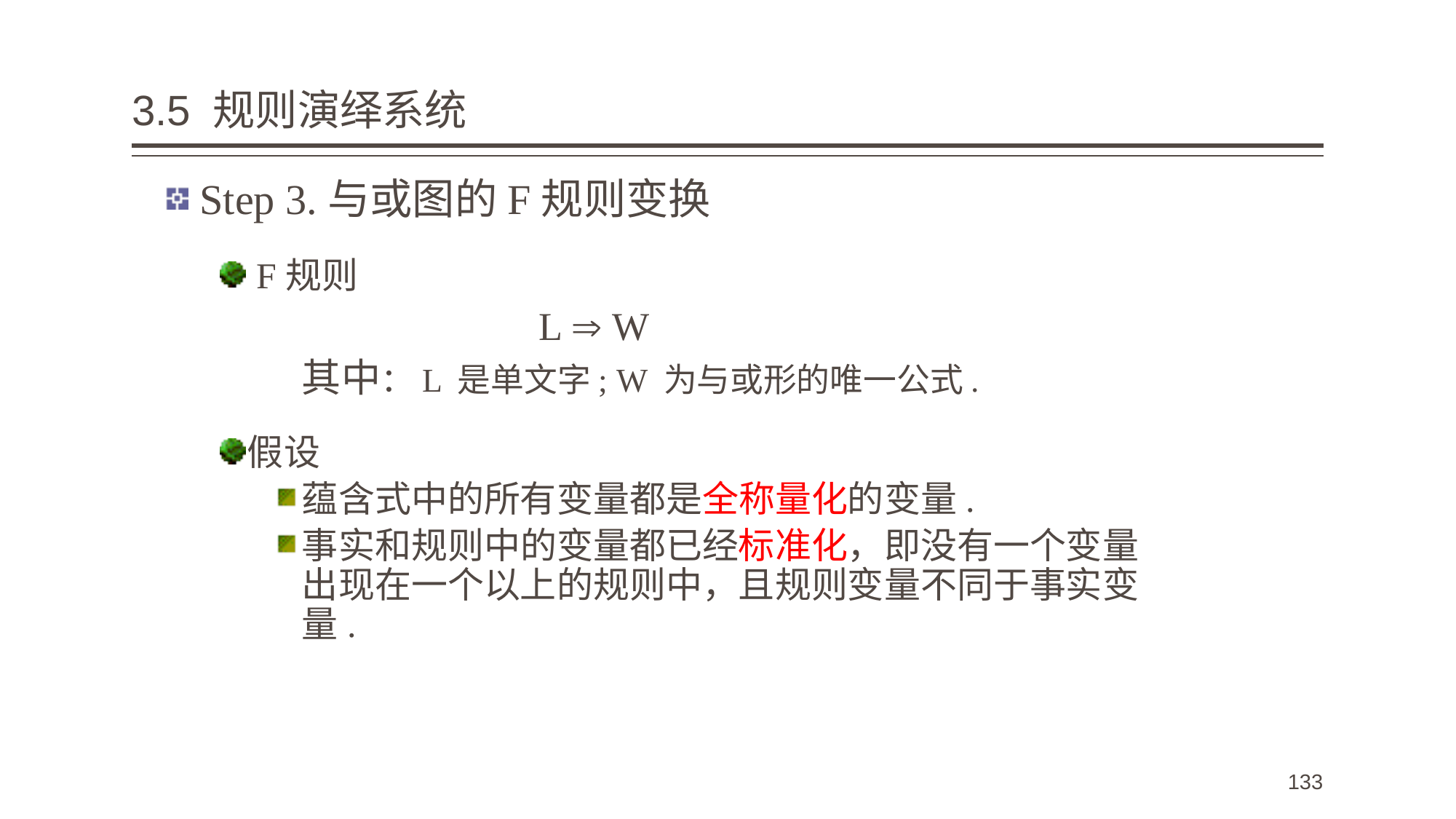

# 3.5 规则演绎系统
Step 3.与或图的F规则变换
 F规则
                         L ⇒ W
  其中：L 是单文字; W 为与或形的唯一公式.
假设
蕴含式中的所有变量都是全称量化的变量.
事实和规则中的变量都已经标准化，即没有一个变量出现在一个以上的规则中，且规则变量不同于事实变量.
133